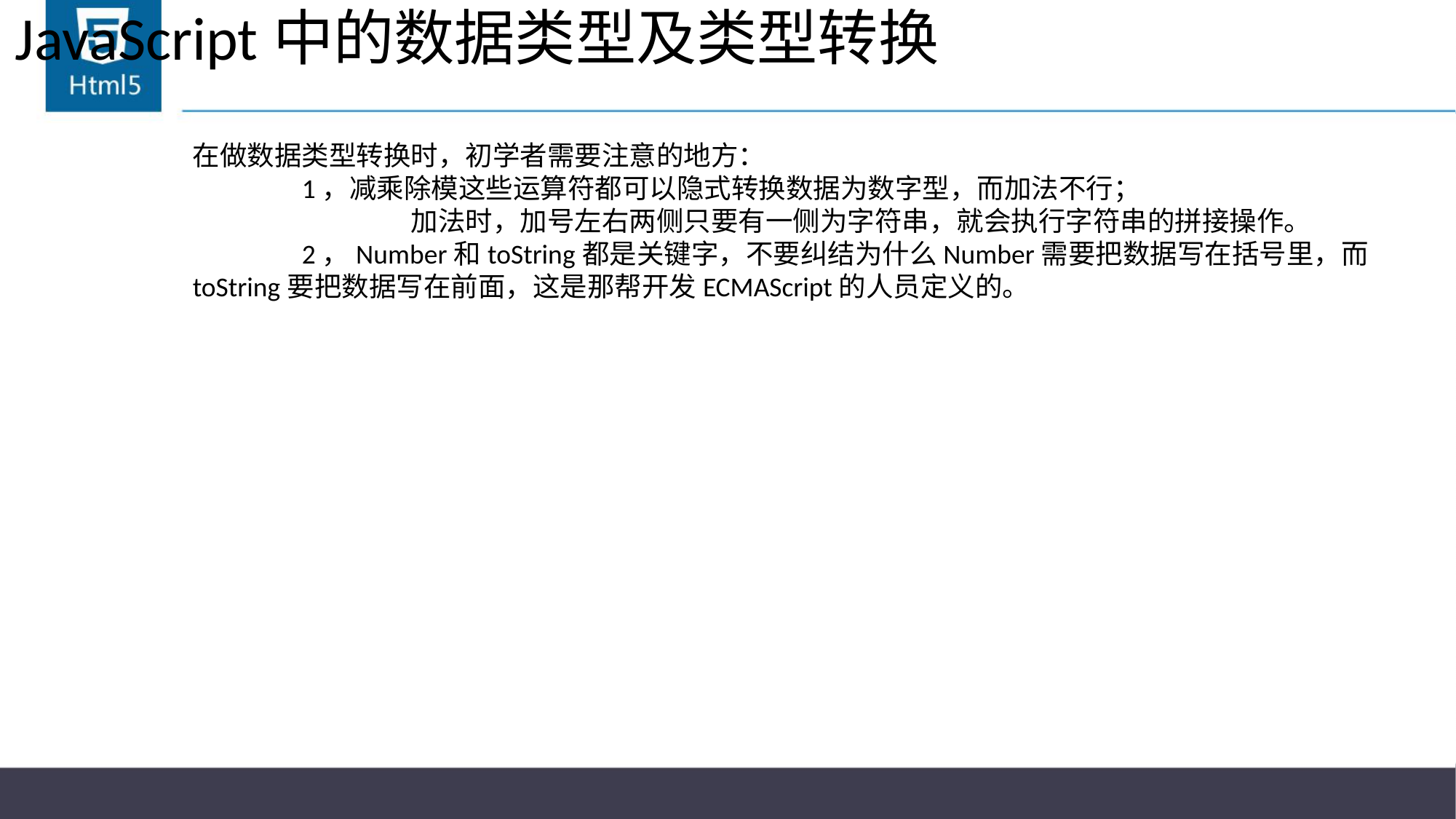

# JavaScript中的数据类型及类型转换
在做数据类型转换时，初学者需要注意的地方：
	1，减乘除模这些运算符都可以隐式转换数据为数字型，而加法不行；
		加法时，加号左右两侧只要有一侧为字符串，就会执行字符串的拼接操作。
	2，Number和toString都是关键字，不要纠结为什么Number需要把数据写在括号里，而toString要把数据写在前面，这是那帮开发ECMAScript的人员定义的。